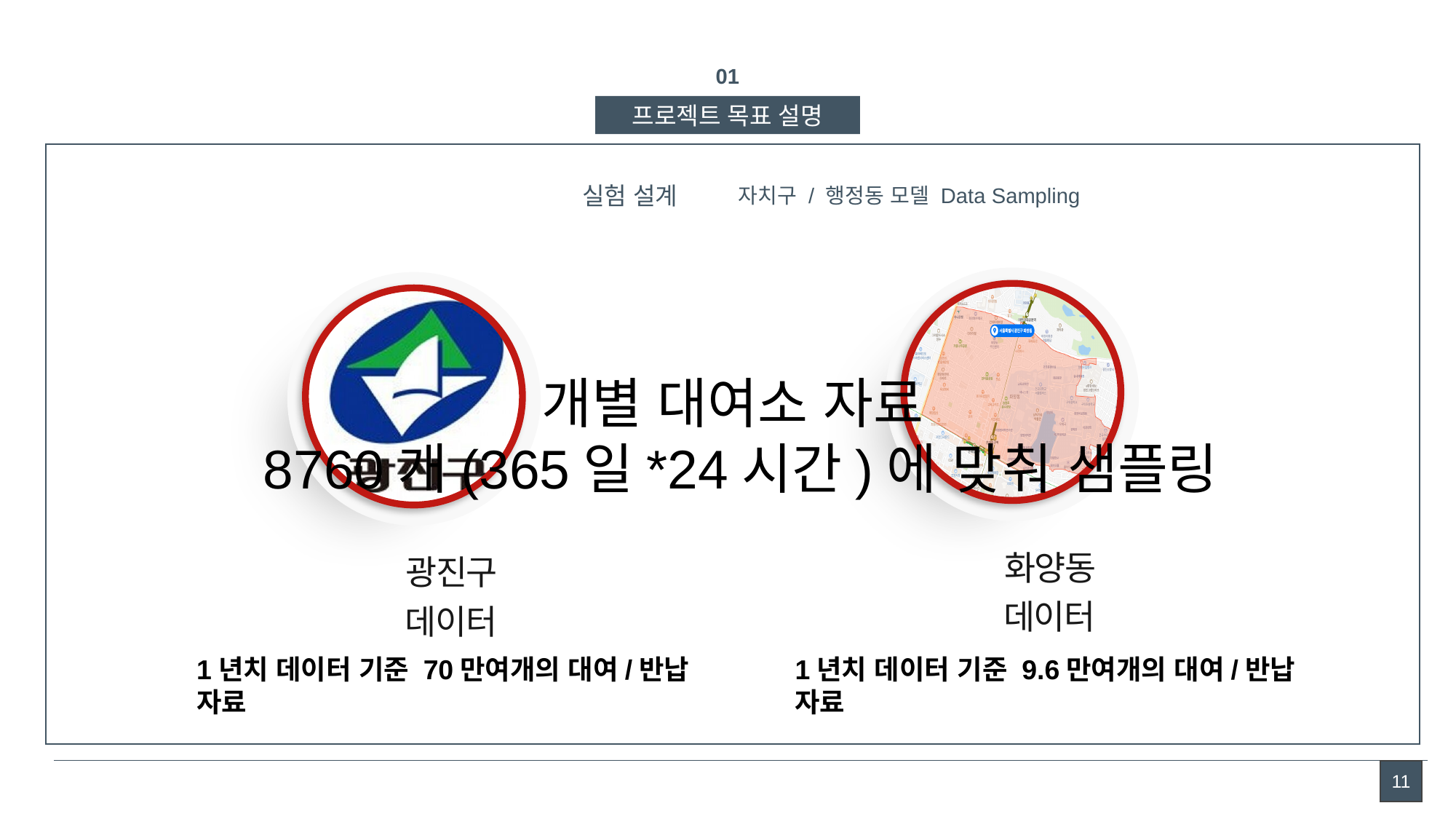

01
프로젝트 목표 설명

실험 설계
자치구 / 행정동 모델 Data Sampling

화양동 데이터

광진구 데이터
개별 대여소 자료
8760개(365일*24시간)에 맞춰 샘플링
1년치 데이터 기준 70만여개의 대여/반납 자료
1년치 데이터 기준 9.6만여개의 대여/반납 자료
11